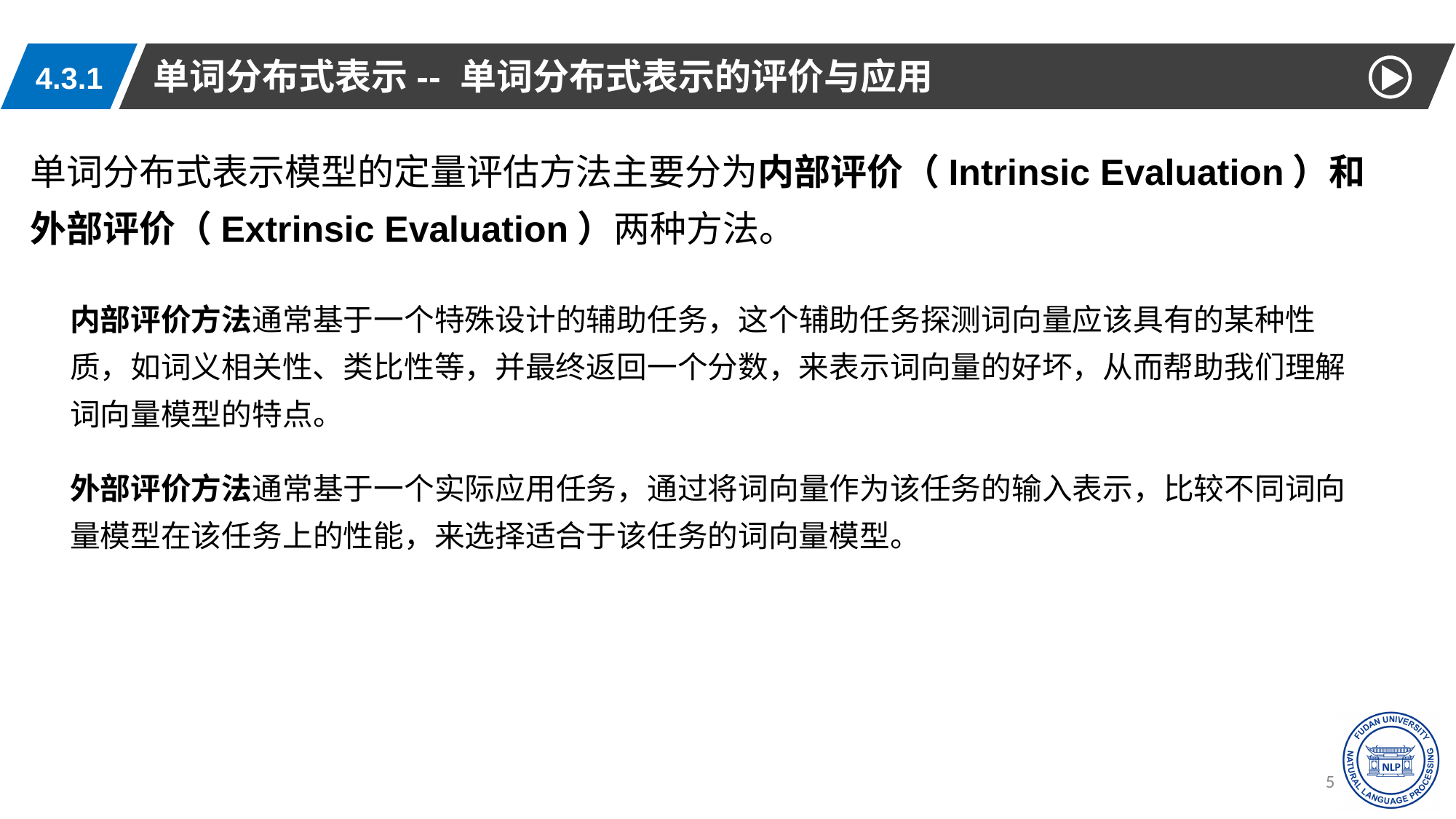

单词分布式表示-- 单词分布式表示的评价与应用
4.3.1

单词分布式表示模型的定量评估方法主要分为内部评价（Intrinsic Evaluation）和外部评价（Extrinsic Evaluation）两种方法。
内部评价方法通常基于一个特殊设计的辅助任务，这个辅助任务探测词向量应该具有的某种性质，如词义相关性、类比性等，并最终返回一个分数，来表示词向量的好坏，从而帮助我们理解词向量模型的特点。
外部评价方法通常基于一个实际应用任务，通过将词向量作为该任务的输入表示，比较不同词向量模型在该任务上的性能，来选择适合于该任务的词向量模型。
52